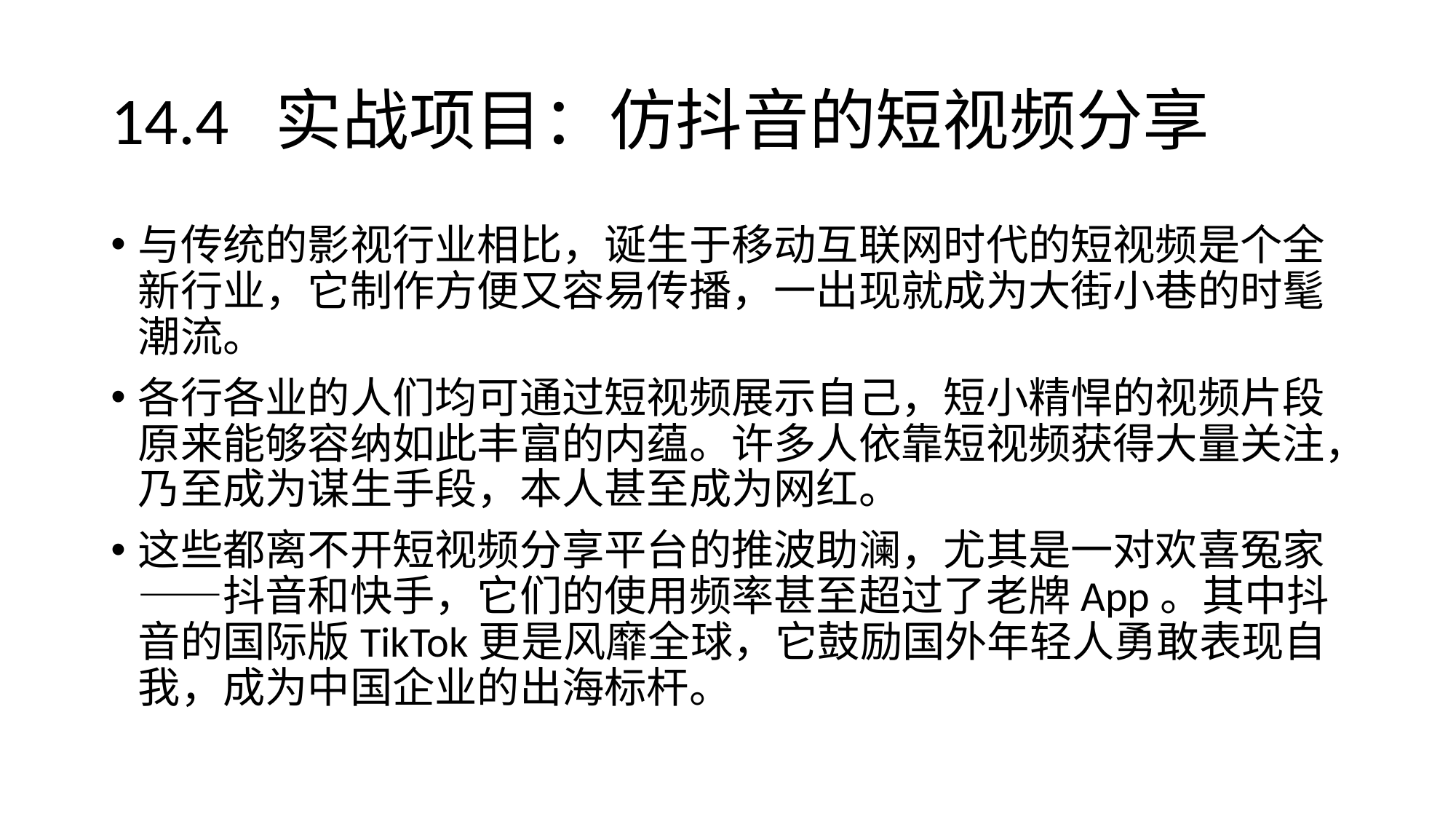

# 14.4  实战项目：仿抖音的短视频分享
与传统的影视行业相比，诞生于移动互联网时代的短视频是个全新行业，它制作方便又容易传播，一出现就成为大街小巷的时髦潮流。
各行各业的人们均可通过短视频展示自己，短小精悍的视频片段原来能够容纳如此丰富的内蕴。许多人依靠短视频获得大量关注，乃至成为谋生手段，本人甚至成为网红。
这些都离不开短视频分享平台的推波助澜，尤其是一对欢喜冤家——抖音和快手，它们的使用频率甚至超过了老牌App。其中抖音的国际版TikTok更是风靡全球，它鼓励国外年轻人勇敢表现自我，成为中国企业的出海标杆。